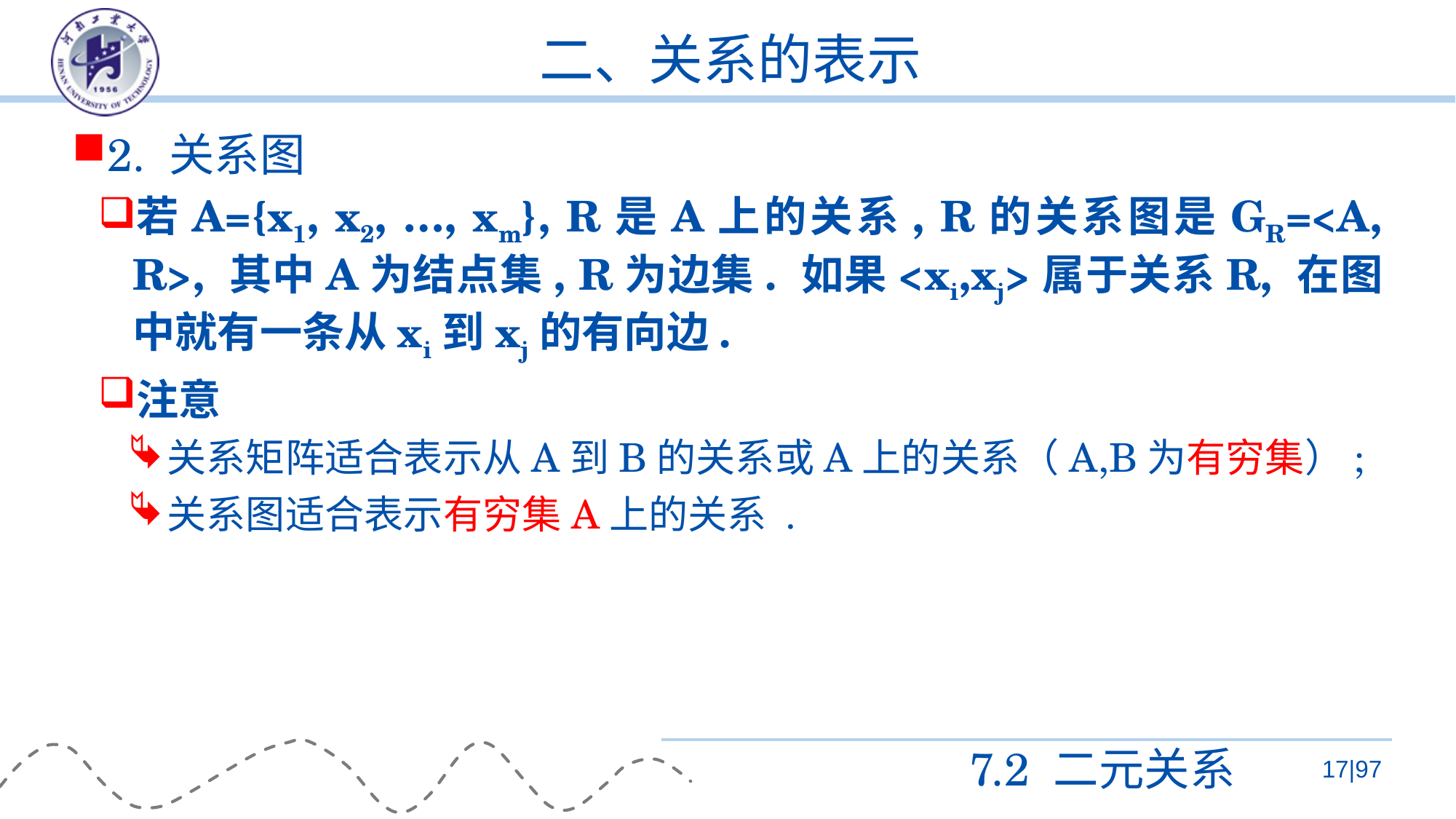

# 二、关系的表示
2. 关系图
若A={x1, x2, …, xm}, R是A上的关系, R的关系图是GR=<A, R>, 其中A为结点集, R为边集. 如果<xi,xj>属于关系R, 在图中就有一条从xi到xj的有向边.
注意
关系矩阵适合表示从A到B的关系或A上的关系（A,B为有穷集）;
关系图适合表示有穷集A上的关系 .
7.2 二元关系
17|97